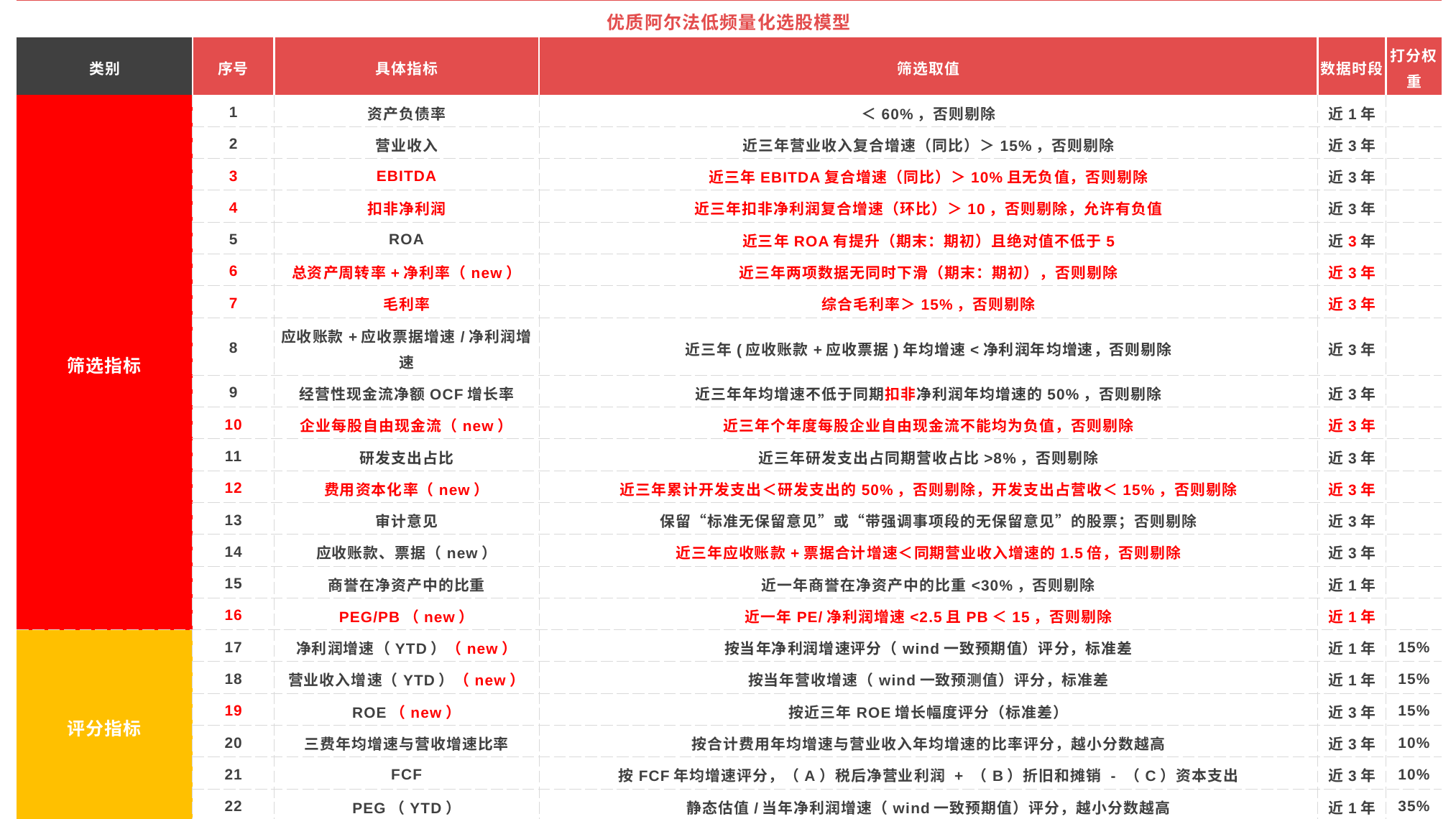

| 优质阿尔法低频量化选股模型 |  |  |  |  |  |
| --- | --- | --- | --- | --- | --- |
| 类别 | 序号 | 具体指标 | 筛选取值 | 数据时段 | 打分权重 |
| 筛选指标 | 1 | 资产负债率 | ＜60%，否则剔除 | 近1年 |  |
|  | 2 | 营业收入 | 近三年营业收入复合增速（同比）＞15%，否则剔除 | 近3年 |  |
|  | 3 | EBITDA | 近三年EBITDA复合增速（同比）＞10%且无负值，否则剔除 | 近3年 |  |
|  | 4 | 扣非净利润 | 近三年扣非净利润复合增速（环比）＞10，否则剔除，允许有负值 | 近3年 |  |
|  | 5 | ROA | 近三年ROA有提升（期末：期初）且绝对值不低于5 | 近3年 |  |
|  | 6 | 总资产周转率+净利率（new） | 近三年两项数据无同时下滑（期末：期初），否则剔除 | 近3年 |  |
|  | 7 | 毛利率 | 综合毛利率＞15%，否则剔除 | 近3年 |  |
|  | 8 | 应收账款+应收票据增速/净利润增速 | 近三年(应收账款+应收票据)年均增速<净利润年均增速，否则剔除 | 近3年 |  |
|  | 9 | 经营性现金流净额OCF增长率 | 近三年年均增速不低于同期扣非净利润年均增速的50%，否则剔除 | 近3年 |  |
|  | 10 | 企业每股自由现金流（new） | 近三年个年度每股企业自由现金流不能均为负值，否则剔除 | 近3年 |  |
|  | 11 | 研发支出占比 | 近三年研发支出占同期营收占比>8%，否则剔除 | 近3年 |  |
|  | 12 | 费用资本化率（new） | 近三年累计开发支出＜研发支出的50%，否则剔除，开发支出占营收＜15%，否则剔除 | 近3年 |  |
|  | 13 | 审计意见 | 保留“标准无保留意见”或“带强调事项段的无保留意见”的股票；否则剔除 | 近3年 |  |
|  | 14 | 应收账款、票据（new） | 近三年应收账款+票据合计增速＜同期营业收入增速的1.5倍，否则剔除 | 近3年 |  |
|  | 15 | 商誉在净资产中的比重 | 近一年商誉在净资产中的比重<30%，否则剔除 | 近1年 |  |
|  | 16 | PEG/PB（new） | 近一年PE/净利润增速<2.5且PB＜15，否则剔除 | 近1年 |  |
| 评分指标 | 17 | 净利润增速（YTD）（new） | 按当年净利润增速评分（wind一致预期值）评分，标准差 | 近1年 | 15% |
|  | 18 | 营业收入增速（YTD）（new） | 按当年营收增速（wind一致预测值）评分，标准差 | 近1年 | 15% |
|  | 19 | ROE（new） | 按近三年ROE增长幅度评分（标准差） | 近3年 | 15% |
|  | 20 | 三费年均增速与营收增速比率 | 按合计费用年均增速与营业收入年均增速的比率评分，越小分数越高 | 近3年 | 10% |
|  | 21 | FCF | 按FCF年均增速评分，（A）税后净营业利润 + （B）折旧和摊销 - （C）资本支出 | 近3年 | 10% |
|  | 22 | PEG（YTD） | 静态估值/当年净利润增速（wind一致预期值）评分，越小分数越高 | 近1年 | 35% |
| 标识指标 | 23 | 回购价格 |  | 近2年 |  |
|  | 24 | 定增价格 |  | 近2年 |  |
|  | 25 | 停牌日期 |  | 近2年 |  |
| 特定条件 | 26 | 资产大规模增长（new） | 筛选近一年总资产增长＞30且净资产增长＞20的公司，跳转至第7项开始筛选评分 | 近1年 |  |